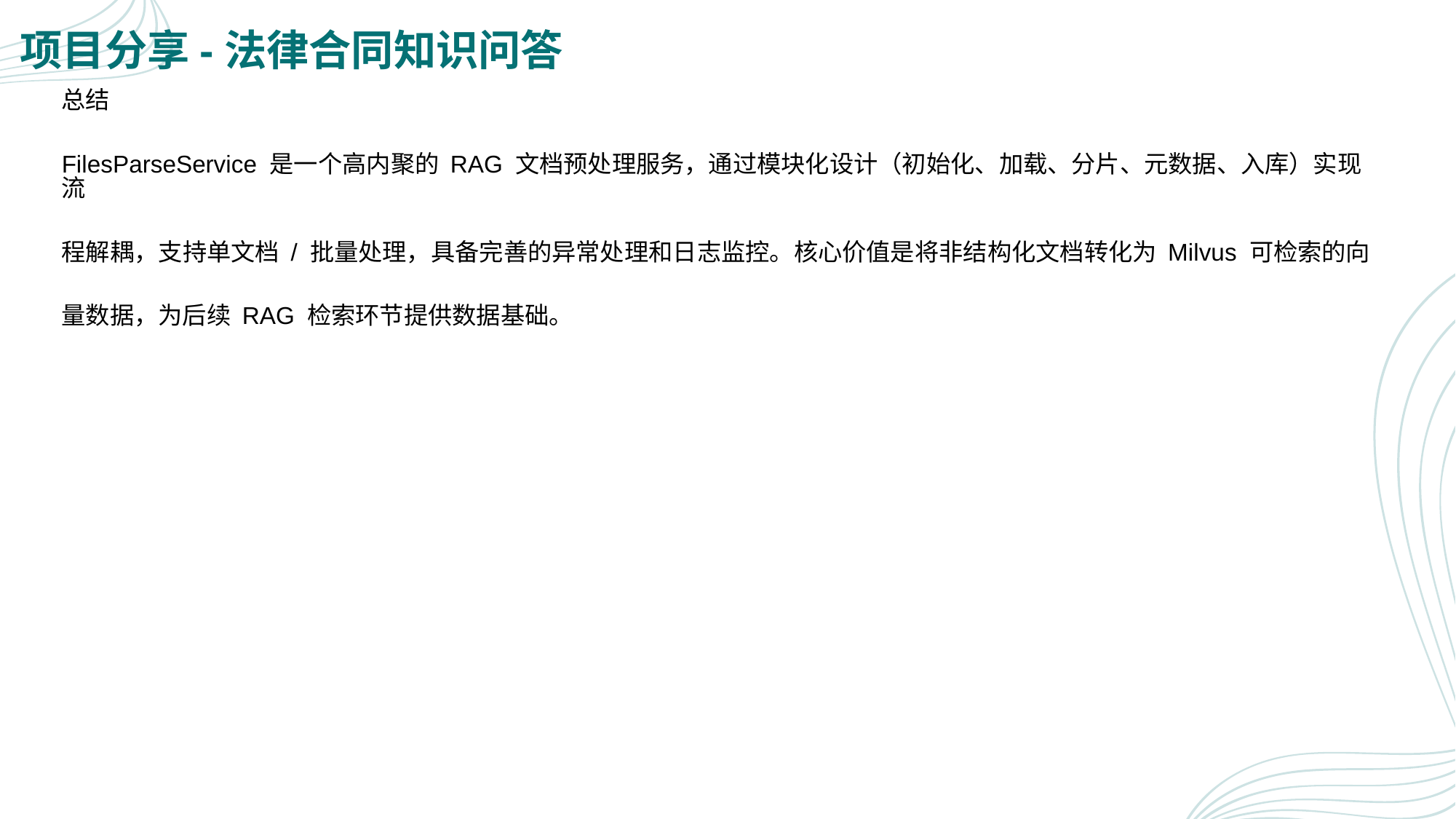

# 项目分享-法律合同知识问答
总结
FilesParseService 是一个高内聚的 RAG 文档预处理服务，通过模块化设计（初始化、加载、分片、元数据、入库）实现流
程解耦，支持单文档 / 批量处理，具备完善的异常处理和日志监控。核心价值是将非结构化文档转化为 Milvus 可检索的向
量数据，为后续 RAG 检索环节提供数据基础。